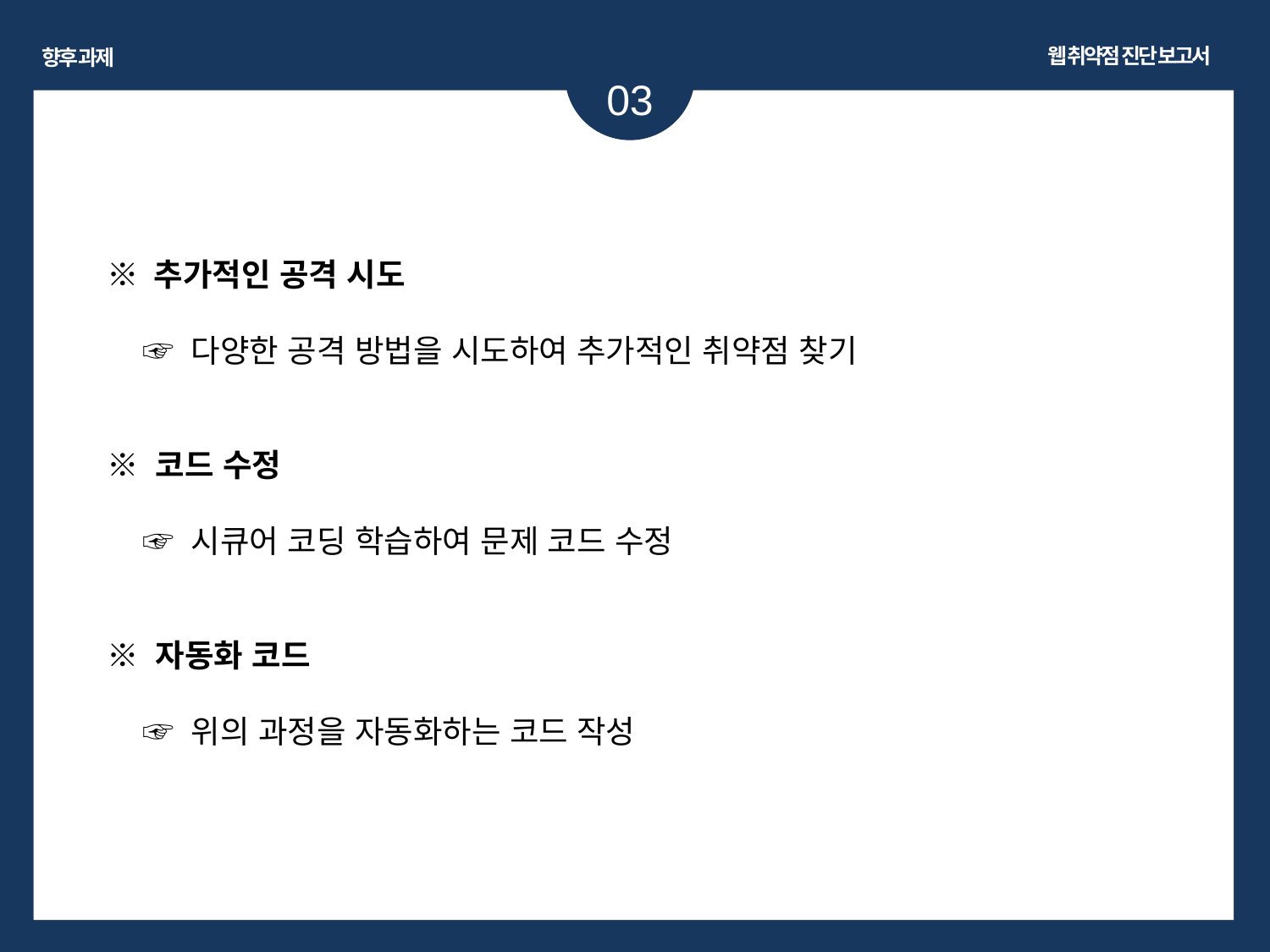

웹 취약점 진단 보고서
향후 과제
03

※ 추가적인 공격 시도

    ☞ 다양한 공격 방법을 시도하여 추가적인 취약점 찾기

※ 코드 수정

    ☞ 시큐어 코딩 학습하여 문제 코드 수정

※ 자동화 코드

    ☞ 위의 과정을 자동화하는 코드 작성